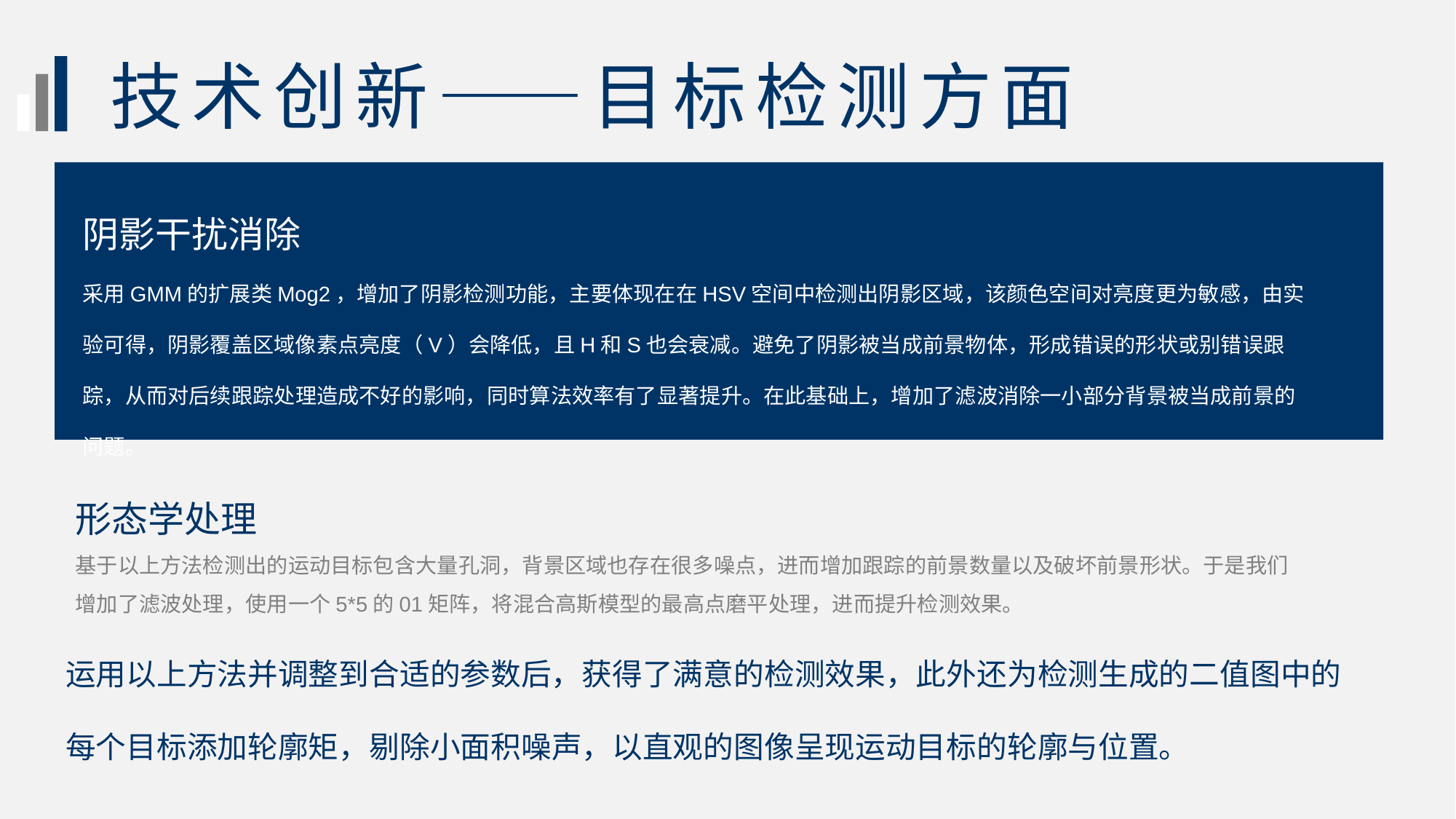

技术创新——目标检测方面

阴影干扰消除
采用GMM的扩展类Mog2，增加了阴影检测功能，主要体现在在HSV空间中检测出阴影区域，该颜色空间对亮度更为敏感，由实验可得，阴影覆盖区域像素点亮度（V）会降低，且H和S也会衰减。避免了阴影被当成前景物体，形成错误的形状或别错误跟踪，从而对后续跟踪处理造成不好的影响，同时算法效率有了显著提升。在此基础上，增加了滤波消除一小部分背景被当成前景的问题。
形态学处理
基于以上方法检测出的运动目标包含大量孔洞，背景区域也存在很多噪点，进而增加跟踪的前景数量以及破坏前景形状。于是我们增加了滤波处理，使用一个5*5的01矩阵，将混合高斯模型的最高点磨平处理，进而提升检测效果。

运用以上方法并调整到合适的参数后，获得了满意的检测效果，此外还为检测生成的二值图中的每个目标添加轮廓矩，剔除小面积噪声，以直观的图像呈现运动目标的轮廓与位置。